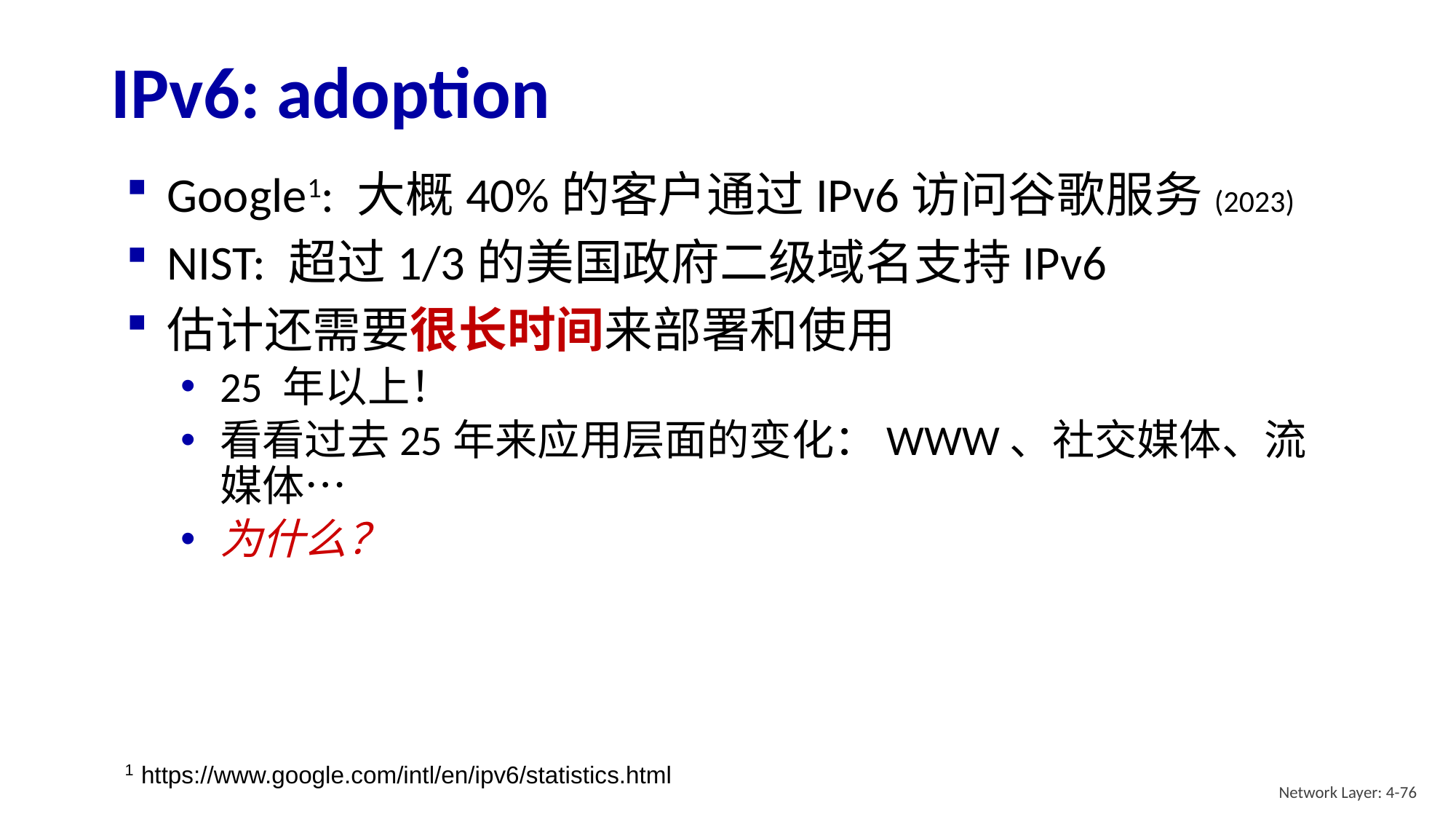

# IPv6: adoption
Google1: 大概40%的客户通过IPv6访问谷歌服务(2023)
NIST: 超过1/3的美国政府二级域名支持IPv6
估计还需要很长时间来部署和使用
25 年以上！
看看过去25年来应用层面的变化：WWW、社交媒体、流媒体…
为什么？
1 https://www.google.com/intl/en/ipv6/statistics.html
Network Layer: 4-76